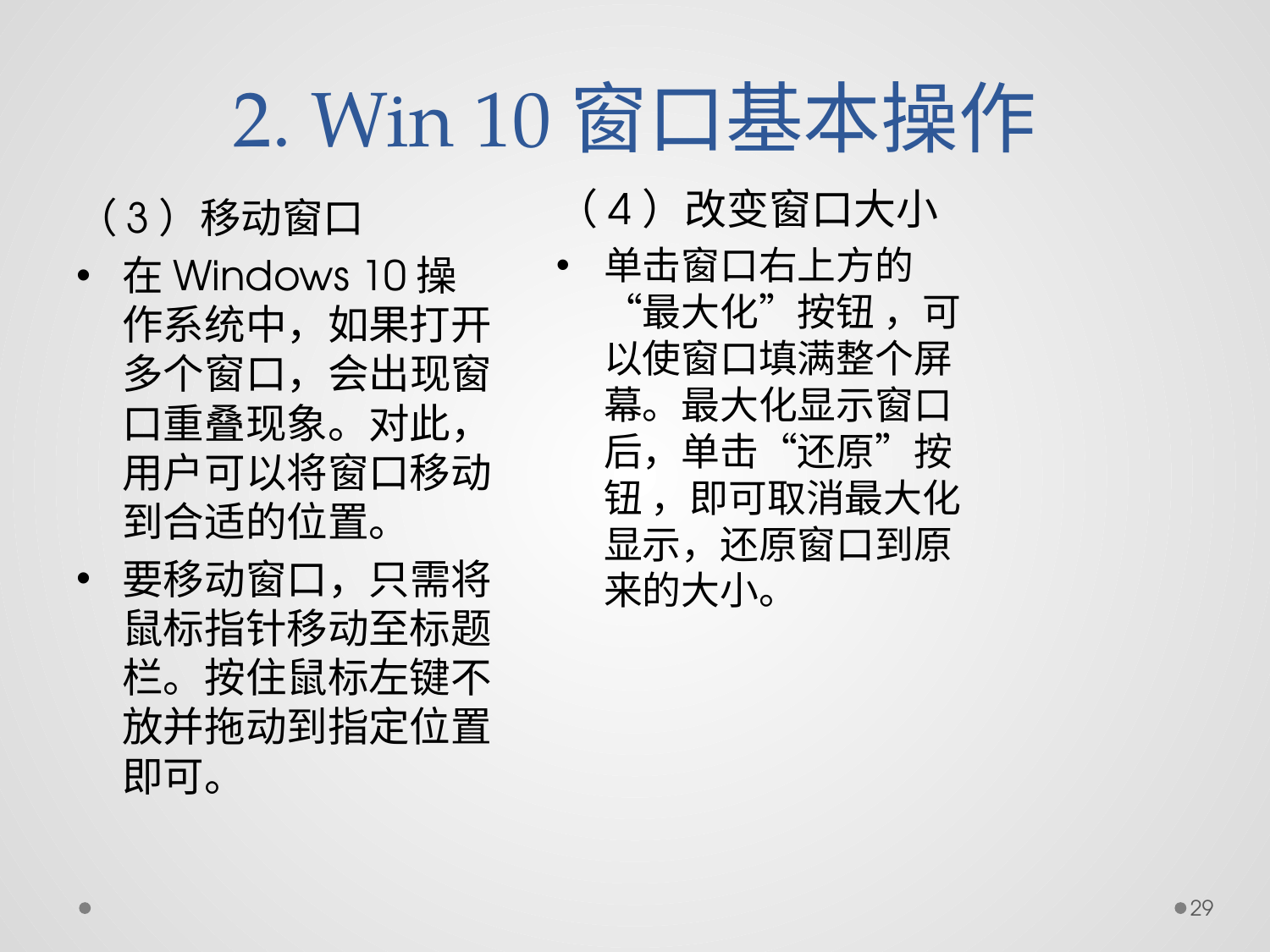

# 2. Win 10窗口基本操作
（4）改变窗口大小
单击窗口右上方的“最大化”按钮 ，可以使窗口填满整个屏幕。最大化显示窗口后，单击“还原”按钮 ，即可取消最大化显示，还原窗口到原来的大小。

（3）移动窗口
在Windows 10操作系统中，如果打开多个窗口，会出现窗口重叠现象。对此，用户可以将窗口移动到合适的位置。
要移动窗口，只需将鼠标指针移动至标题栏。按住鼠标左键不放并拖动到指定位置即可。

29